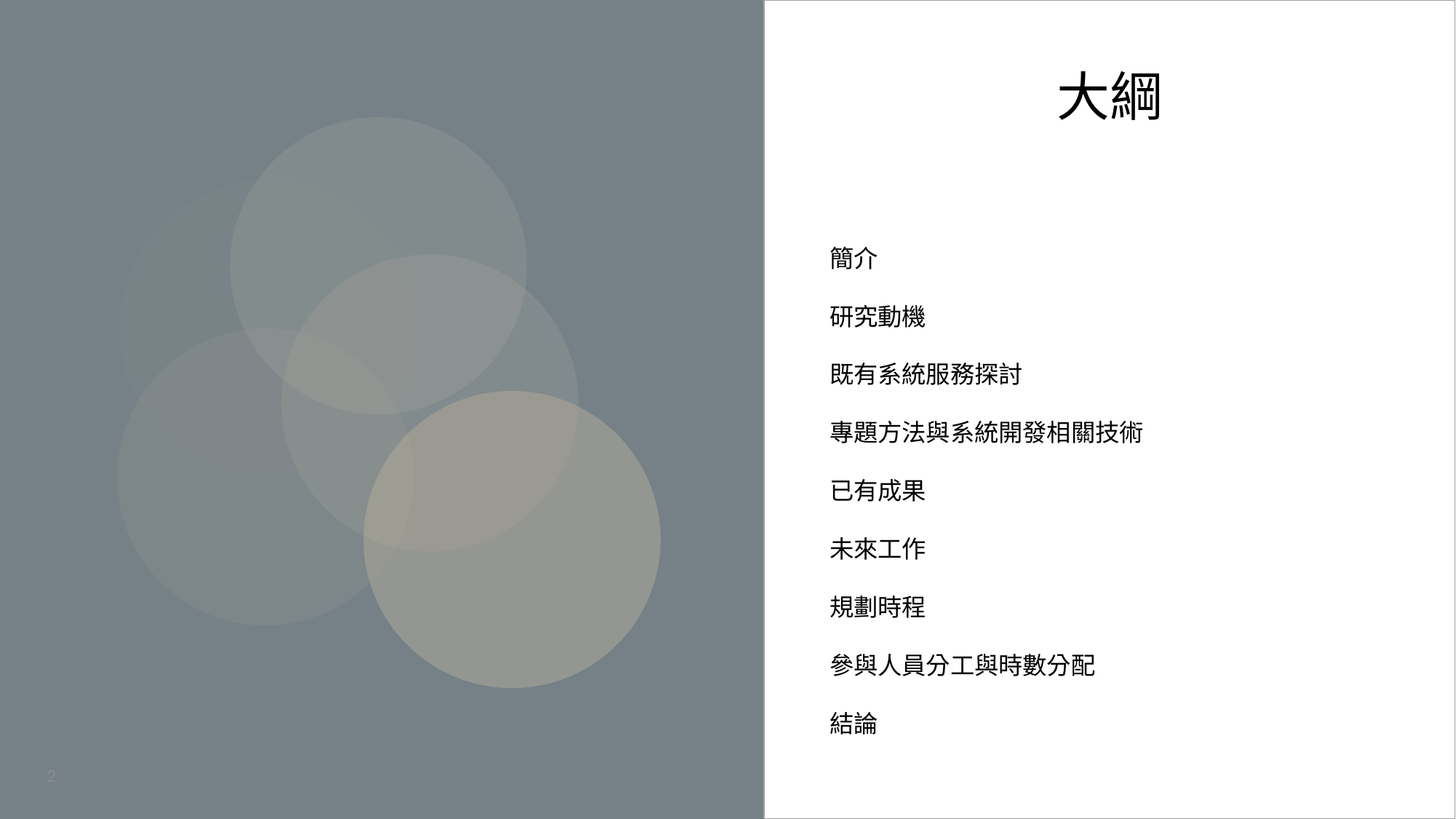

大綱

簡介

研究動機

既有系統服務探討

專題方法與系統開發相關技術

已有成果

未來工作

規劃時程

參與人員分工與時數分配

結論

2